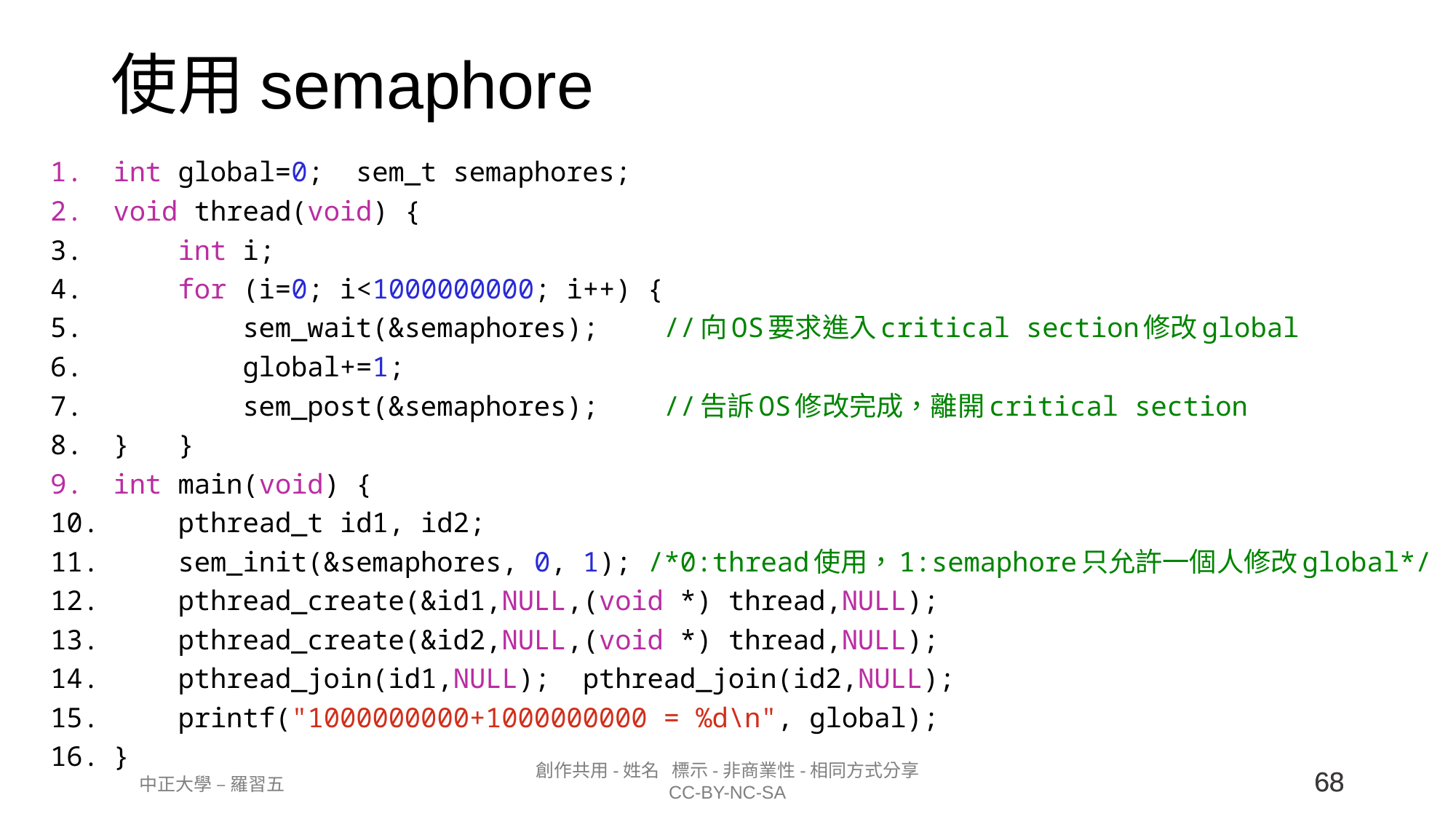

# 使用semaphore
int global=0;  sem_t semaphores;
void thread(void) {
    int i;
    for (i=0; i<1000000000; i++) {
        sem_wait(&semaphores);    //向OS要求進入critical section修改global
        global+=1;
        sem_post(&semaphores);    //告訴OS修改完成，離開critical section
}   }
int main(void) {
    pthread_t id1, id2;
    sem_init(&semaphores, 0, 1); /*0:thread使用，1:semaphore只允許一個人修改global*/
    pthread_create(&id1,NULL,(void *) thread,NULL);
    pthread_create(&id2,NULL,(void *) thread,NULL);
    pthread_join(id1,NULL);  pthread_join(id2,NULL);
    printf("1000000000+1000000000 = %d\n", global);
}